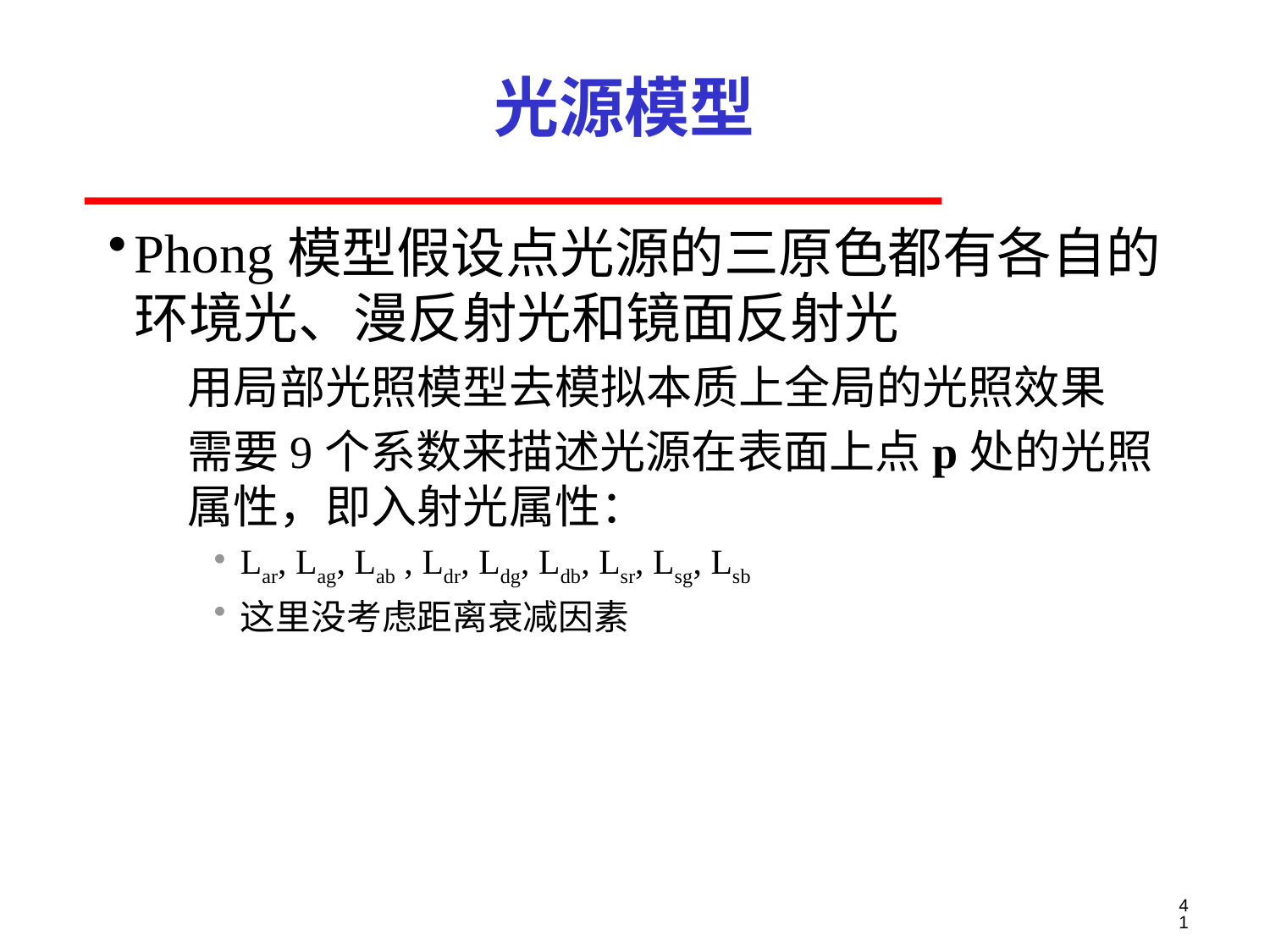

# 光源模型
Phong模型假设点光源的三原色都有各自的
环境光、漫反射光和镜面反射光
用局部光照模型去模拟本质上全局的光照效果
需要9个系数来描述光源在表面上点p处的光照
属性，即入射光属性：
Lar, Lag, Lab , Ldr, Ldg, Ldb, Lsr, Lsg, Lsb
这里没考虑距离衰减因素
41